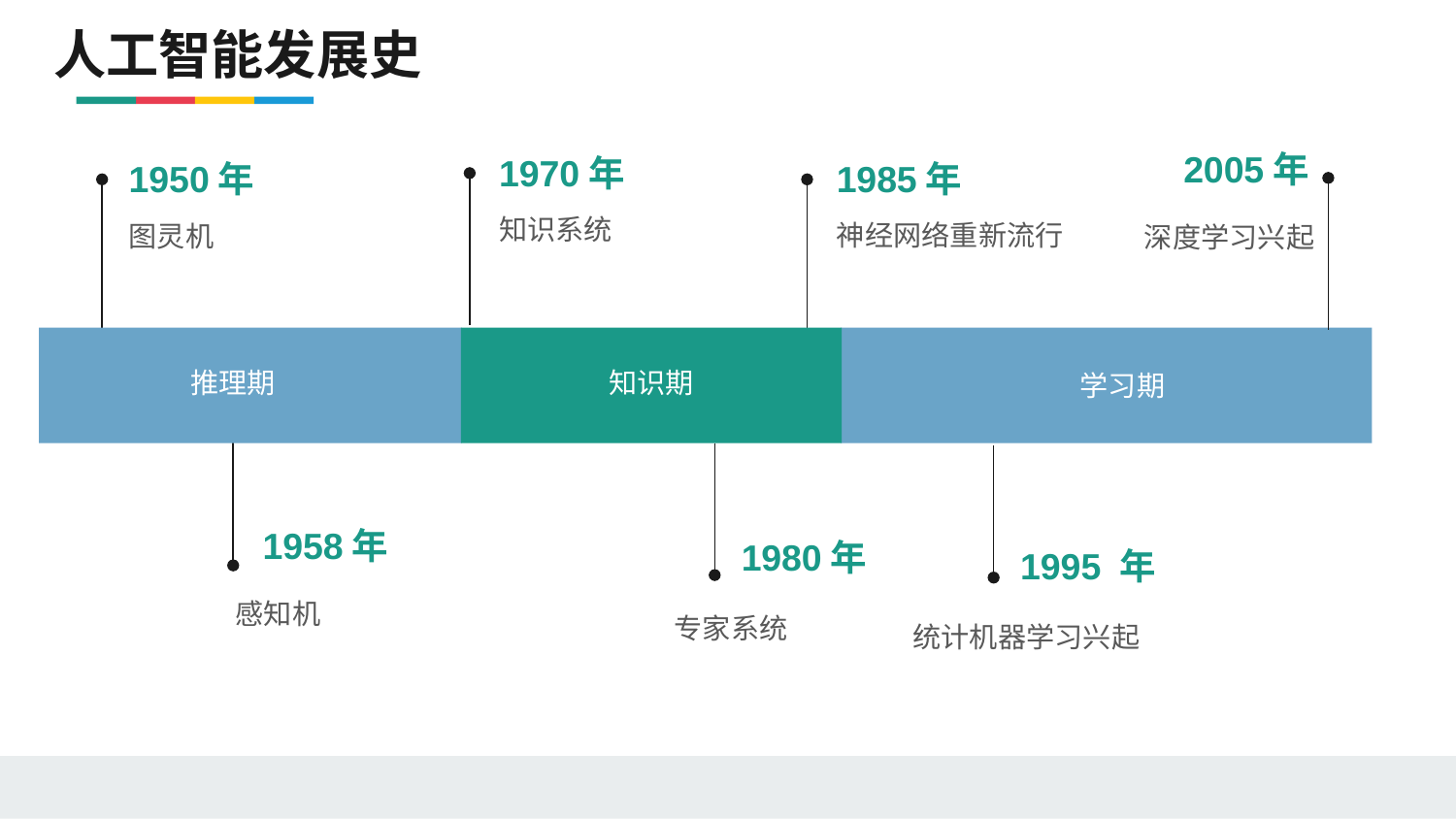

# 人工智能发展史
2005年
1970年
1950年
1985年
知识系统
图灵机
神经网络重新流行
深度学习兴起

推理期
知识期
学习期
1958年
1980年
1995 年
感知机
专家系统
统计机器学习兴起